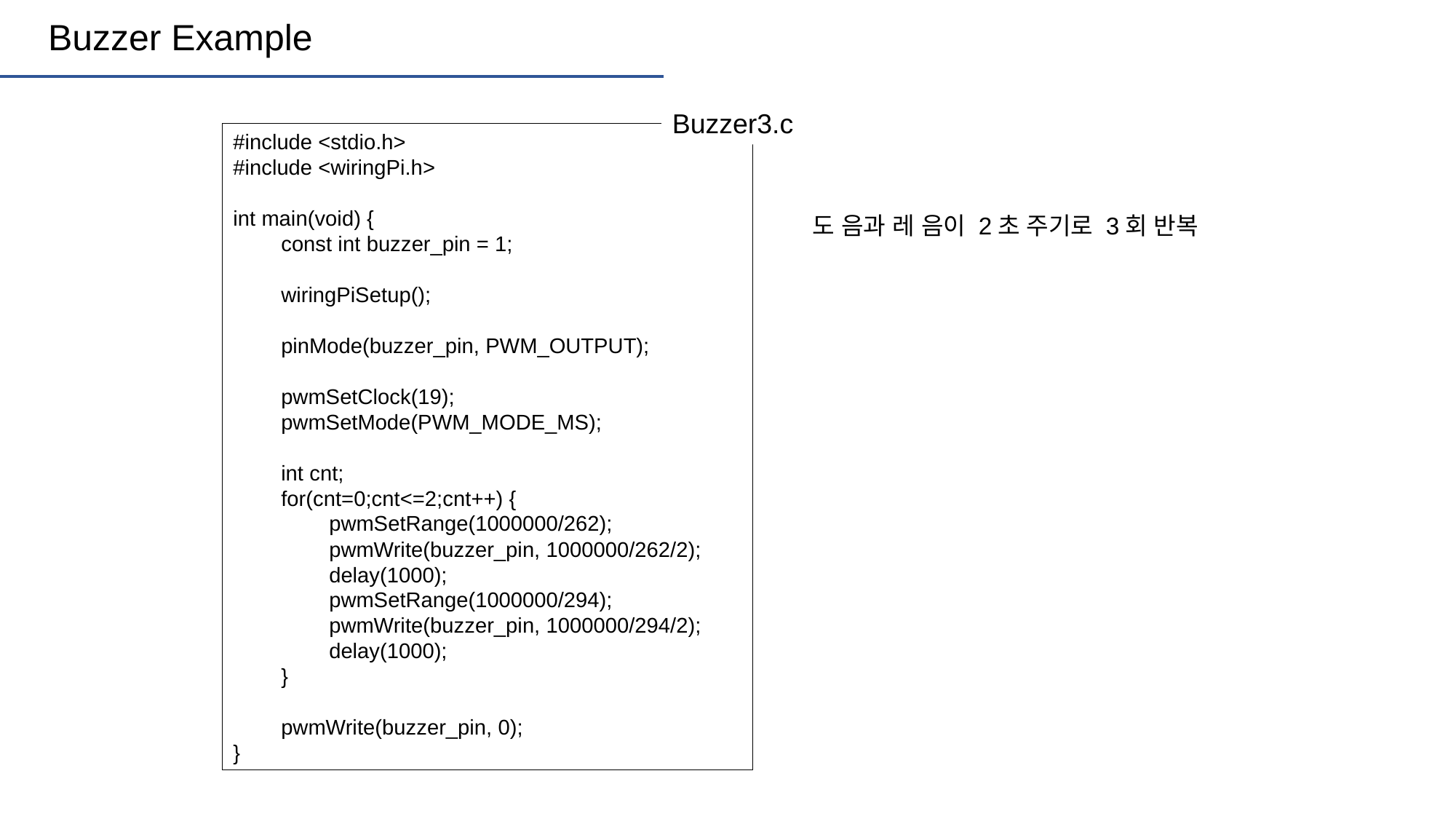

Buzzer Example
Buzzer3.c
#include <stdio.h>
#include <wiringPi.h>

int main(void) {
        const int buzzer_pin = 1;

        wiringPiSetup();

        pinMode(buzzer_pin, PWM_OUTPUT);

        pwmSetClock(19);
        pwmSetMode(PWM_MODE_MS);

        int cnt;
        for(cnt=0;cnt<=2;cnt++) {
                pwmSetRange(1000000/262);
                pwmWrite(buzzer_pin, 1000000/262/2);
                delay(1000);
                pwmSetRange(1000000/294);
                pwmWrite(buzzer_pin, 1000000/294/2);
                delay(1000);
        }

        pwmWrite(buzzer_pin, 0);
}
도 음과 레 음이 2초 주기로 3회 반복